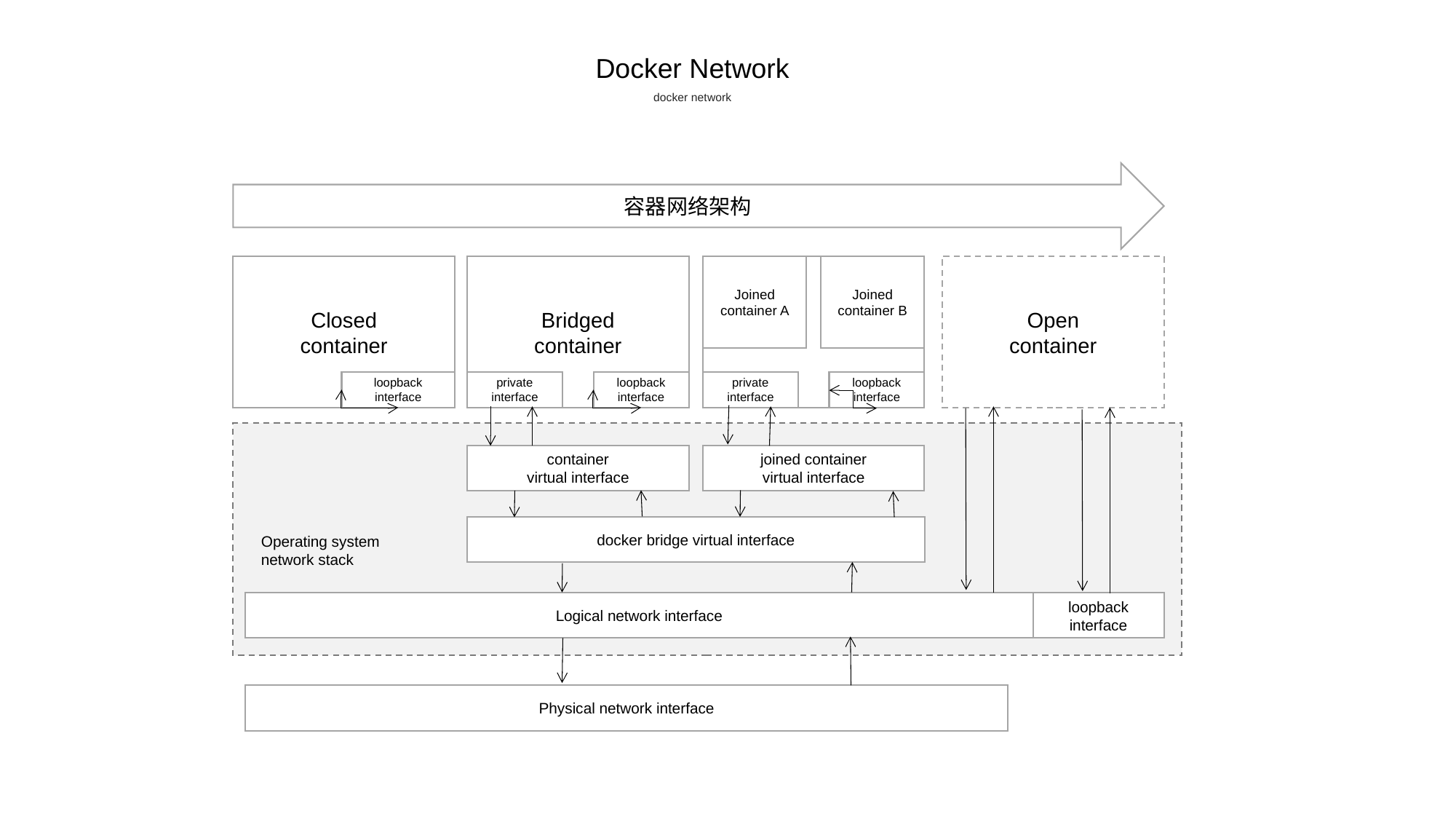

Docker Network

docker network
容器网络架构
Closed
container
Bridged
container

Joined
container A
Joined
container B
Open
container
loopback
interface
private
interface
loopback
interface
private
interface
loopback
interface

container
virtual interface
joined container
virtual interface
docker bridge virtual interface
Operating system
network stack
Logical network interface
loopback
interface
Physical network interface